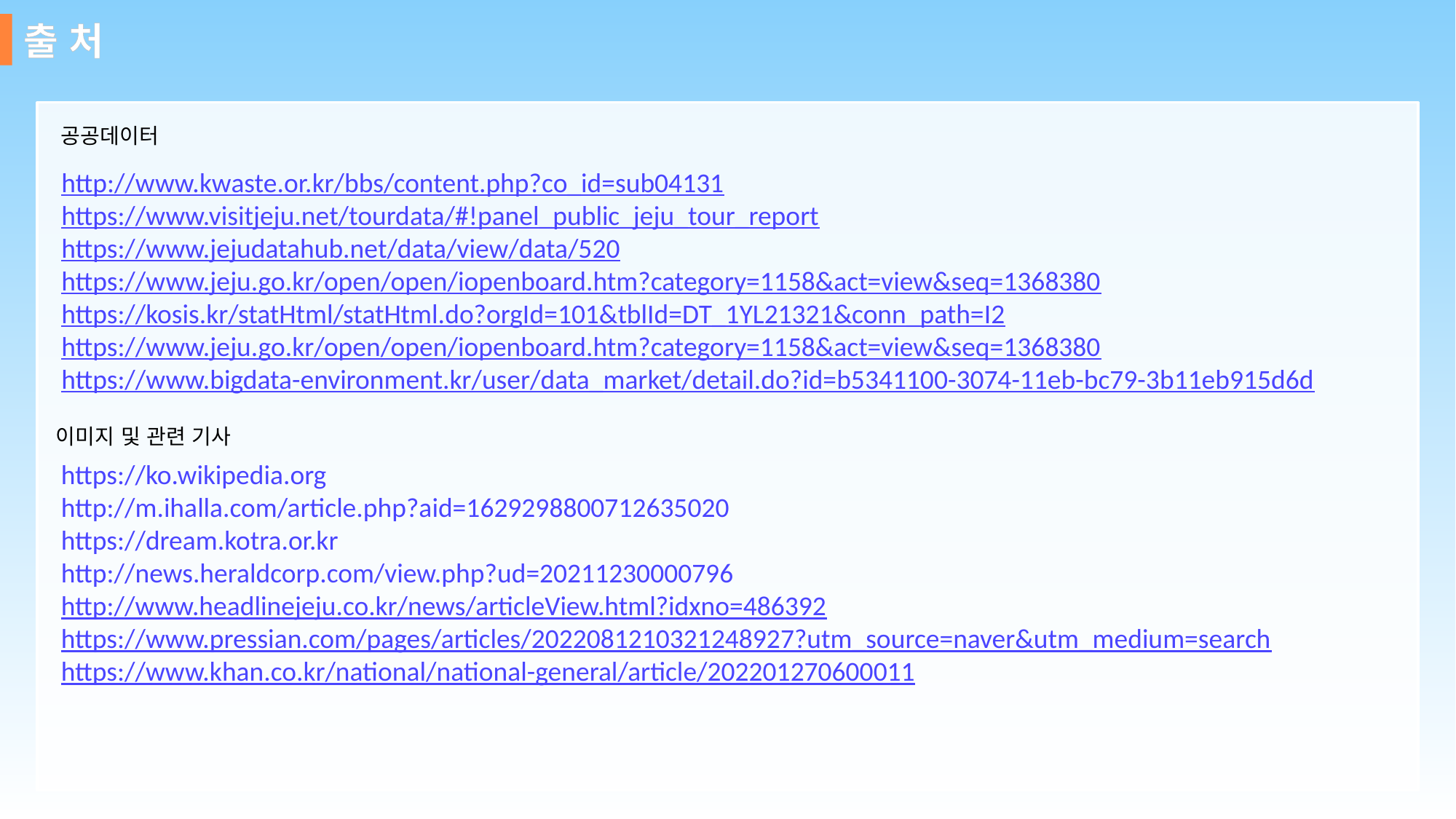

출 처

공공데이터
http://www.kwaste.or.kr/bbs/content.php?co_id=sub04131
https://www.visitjeju.net/tourdata/#!panel_public_jeju_tour_report
https://www.jejudatahub.net/data/view/data/520
https://www.jeju.go.kr/open/open/iopenboard.htm?category=1158&act=view&seq=1368380
https://kosis.kr/statHtml/statHtml.do?orgId=101&tblId=DT_1YL21321&conn_path=I2
https://www.jeju.go.kr/open/open/iopenboard.htm?category=1158&act=view&seq=1368380
https://www.bigdata-environment.kr/user/data_market/detail.do?id=b5341100-3074-11eb-bc79-3b11eb915d6d

이미지 및 관련 기사
https://ko.wikipedia.org
http://m.ihalla.com/article.php?aid=1629298800712635020
https://dream.kotra.or.kr
http://news.heraldcorp.com/view.php?ud=20211230000796
http://www.headlinejeju.co.kr/news/articleView.html?idxno=486392
https://www.pressian.com/pages/articles/2022081210321248927?utm_source=naver&utm_medium=search
https://www.khan.co.kr/national/national-general/article/202201270600011